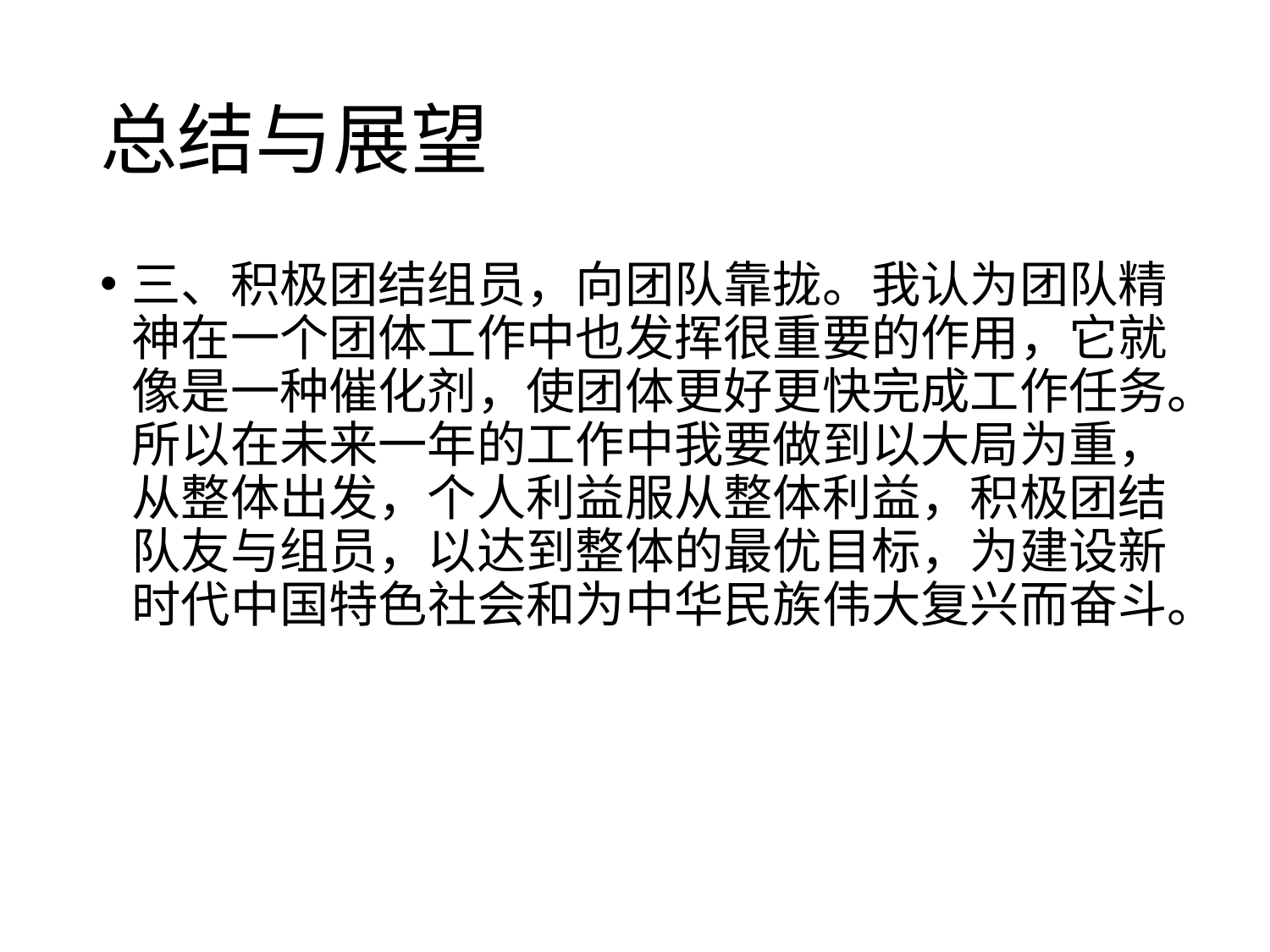

# 总结与展望
三、积极团结组员，向团队靠拢。我认为团队精神在一个团体工作中也发挥很重要的作用，它就像是一种催化剂，使团体更好更快完成工作任务。所以在未来一年的工作中我要做到以大局为重，从整体出发，个人利益服从整体利益，积极团结队友与组员，以达到整体的最优目标，为建设新时代中国特色社会和为中华民族伟大复兴而奋斗。